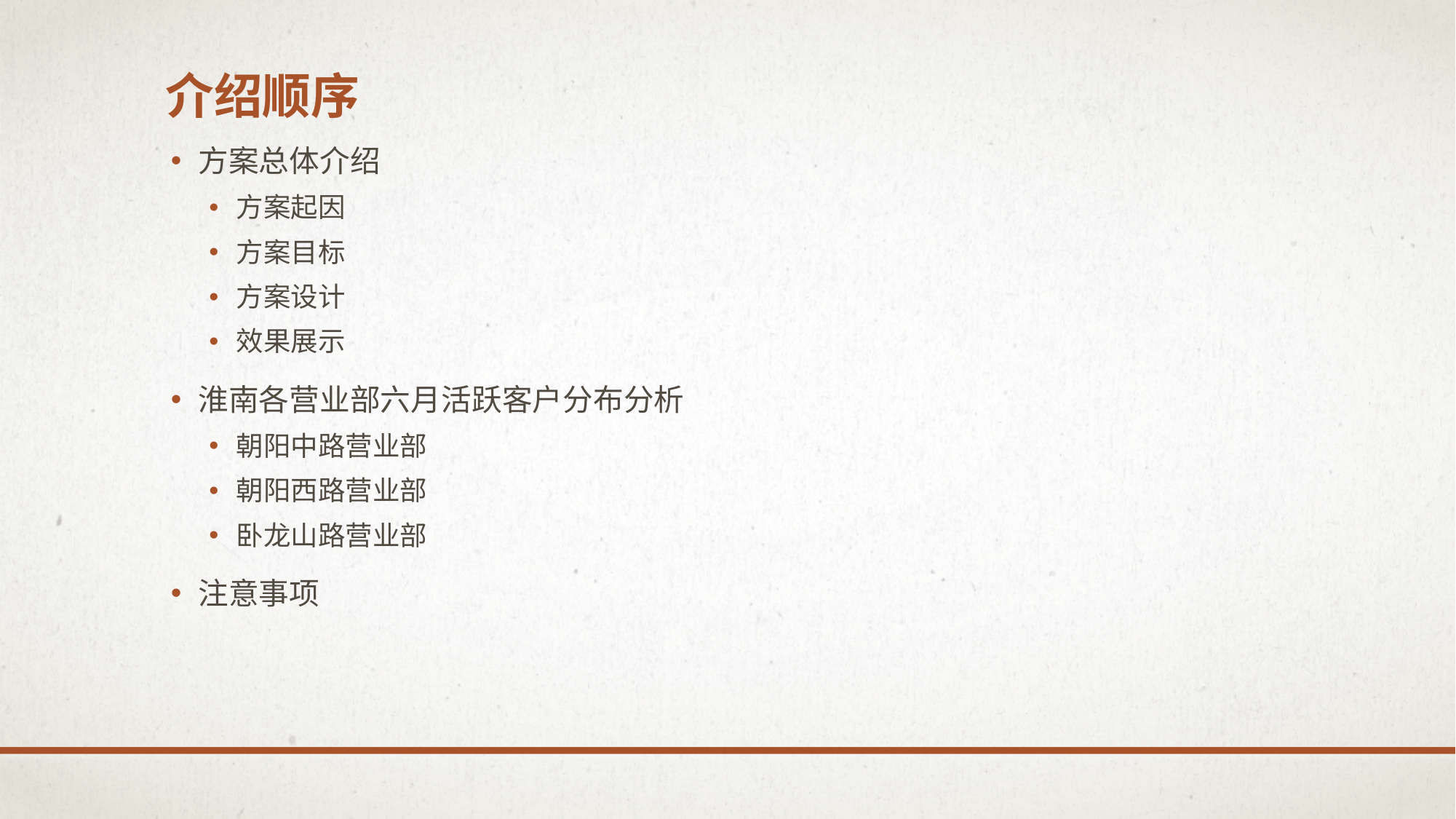

# 介绍顺序
方案总体介绍
方案起因
方案目标
方案设计
效果展示
淮南各营业部六月活跃客户分布分析
朝阳中路营业部
朝阳西路营业部
卧龙山路营业部
注意事项